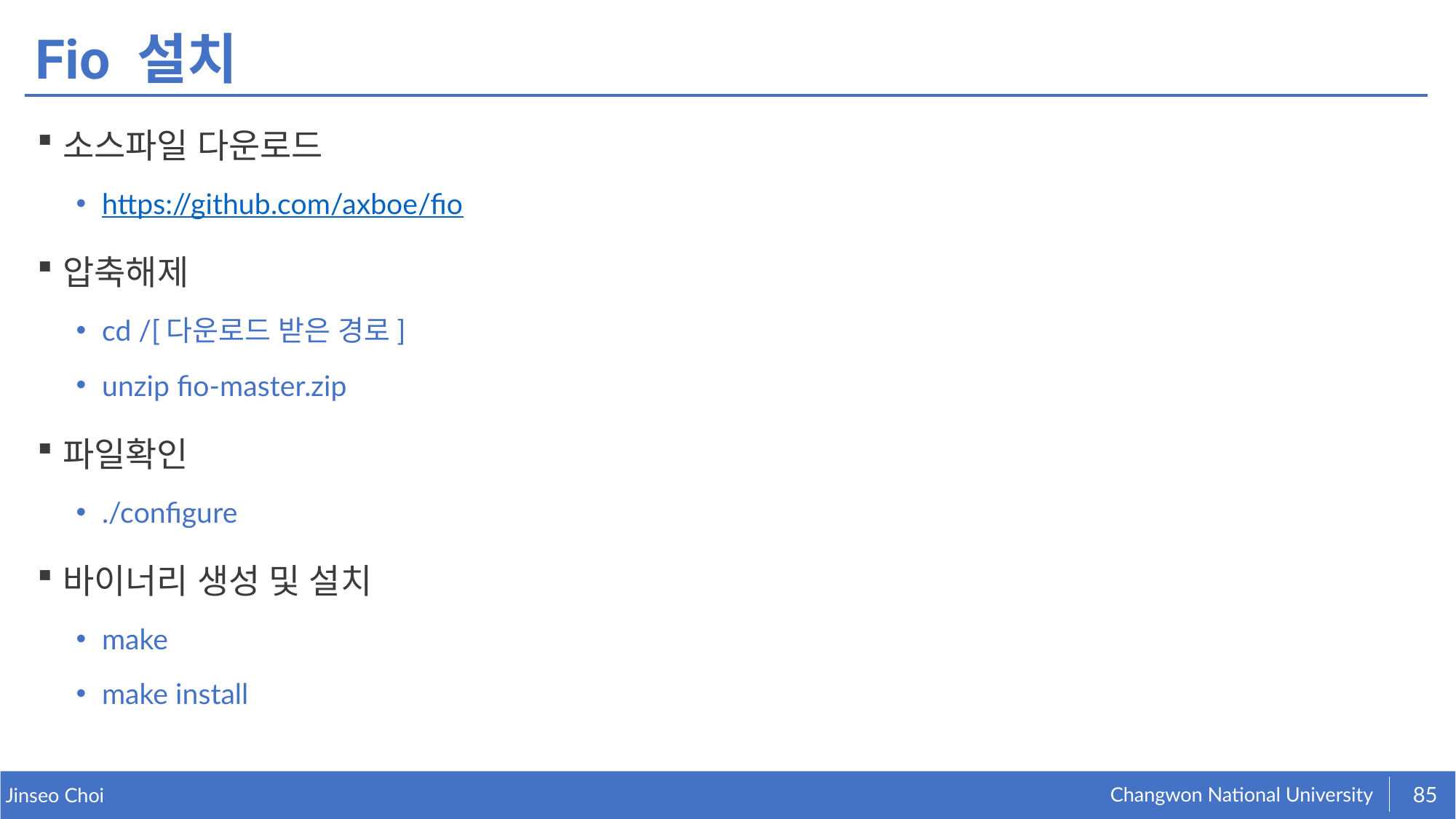

# Fio 설치
소스파일 다운로드
https://github.com/axboe/fio
압축해제
cd /[다운로드 받은 경로]
unzip fio-master.zip
파일확인
./configure
바이너리 생성 및 설치
make
make install

85